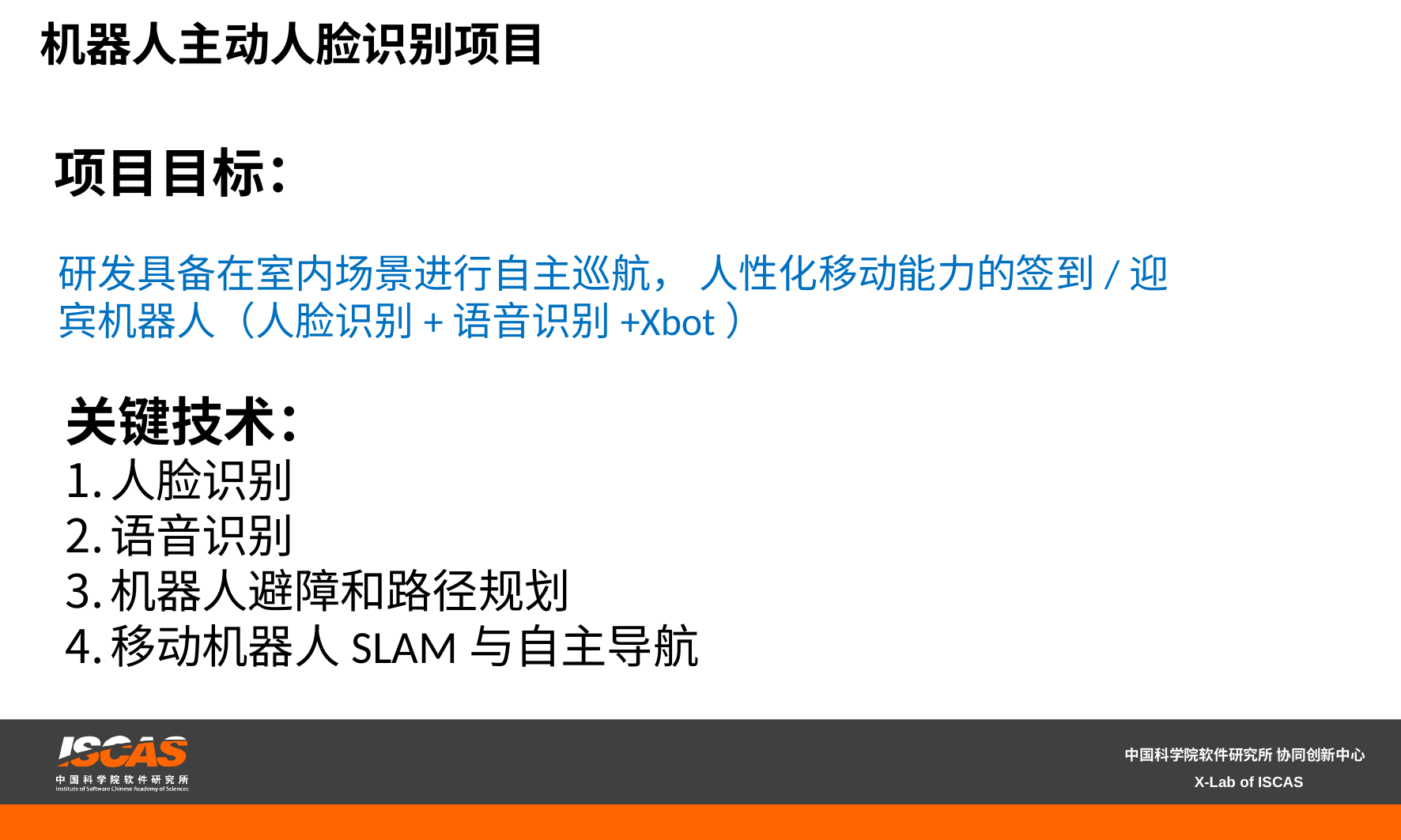

机器人主动人脸识别项目
项目目标：
研发具备在室内场景进行自主巡航， 人性化移动能力的签到/迎宾机器人（人脸识别+语音识别+Xbot）
关键技术：
人脸识别
语音识别
机器人避障和路径规划
移动机器人SLAM与自主导航